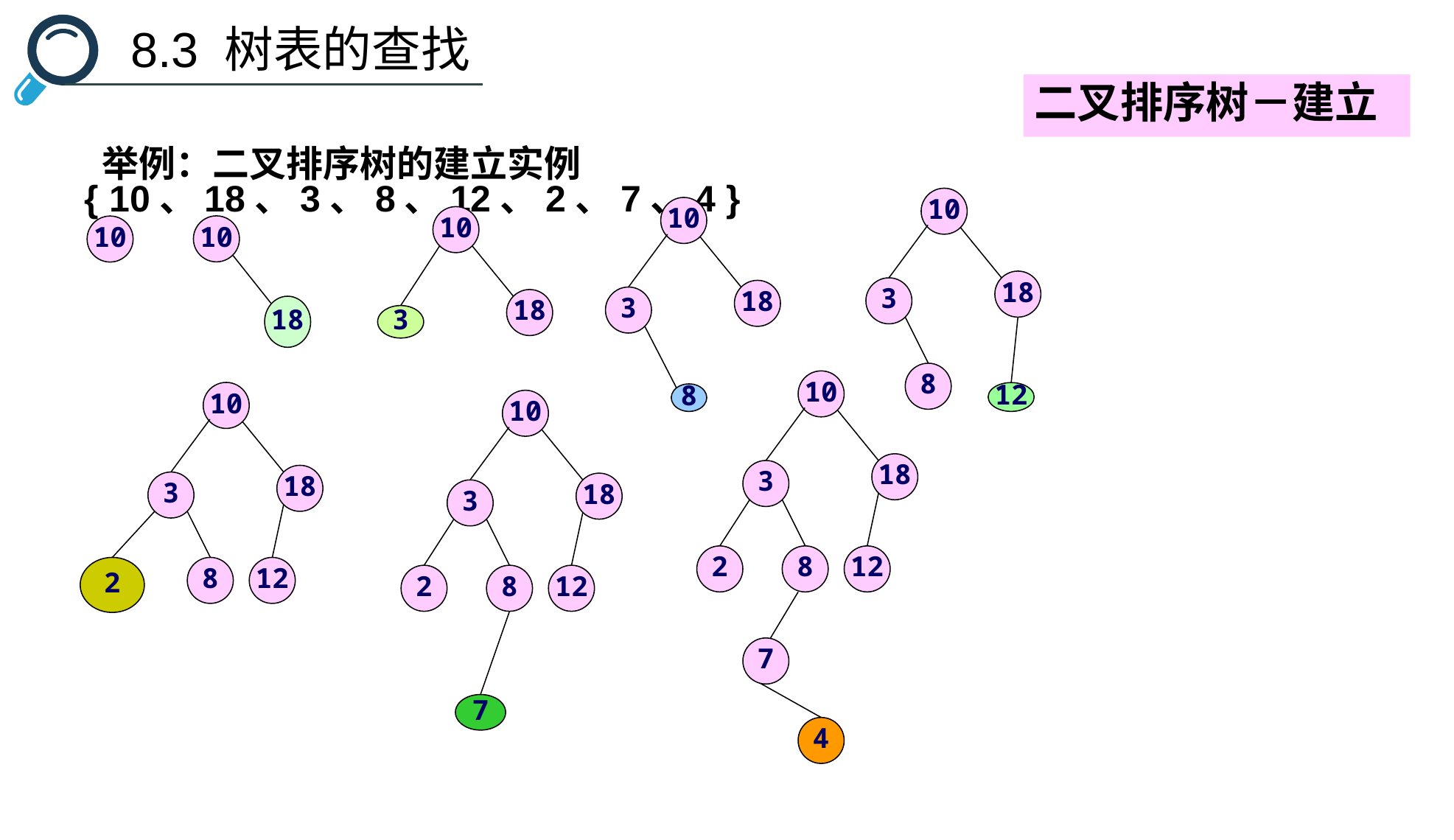

8.3 树表的查找
二叉排序树－建立
 举例：二叉排序树的建立实例{ 10、18、3、8、12、2、7、4 }
10
18
3
8
10
18
3
10
18
10
10
3
18
12
8
10
18
3
8
12
2

7
10
18
3
8
12
10
18
3
8
12
2
2
7
4